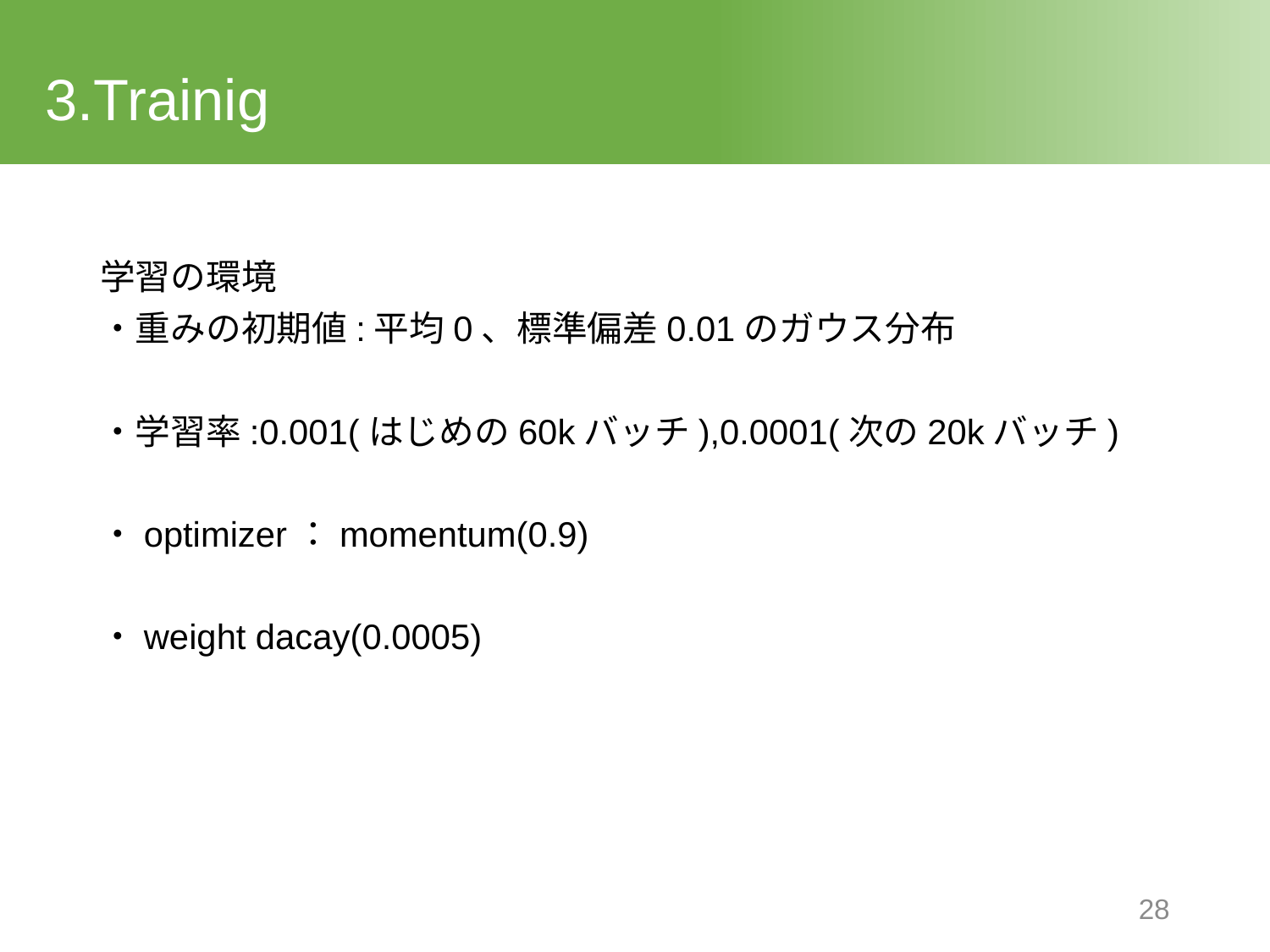

# 3.Trainig
学習の環境
・重みの初期値:平均0、標準偏差0.01のガウス分布

・学習率:0.001(はじめの60kバッチ),0.0001(次の20kバッチ)

・optimizer：momentum(0.9)

・weight dacay(0.0005)
28